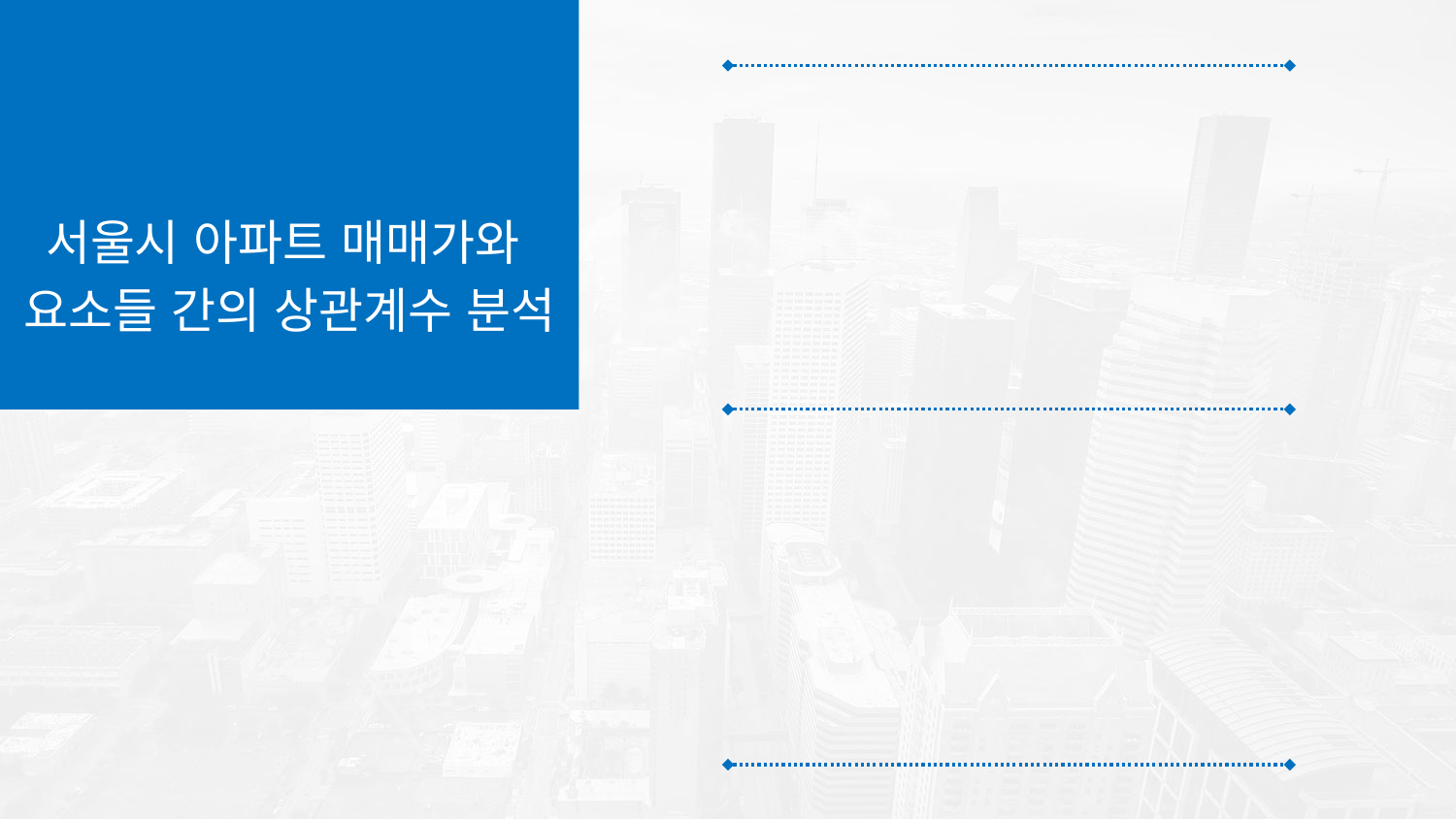

서울시 아파트 매매가와
요소들 간의 상관계수 분석